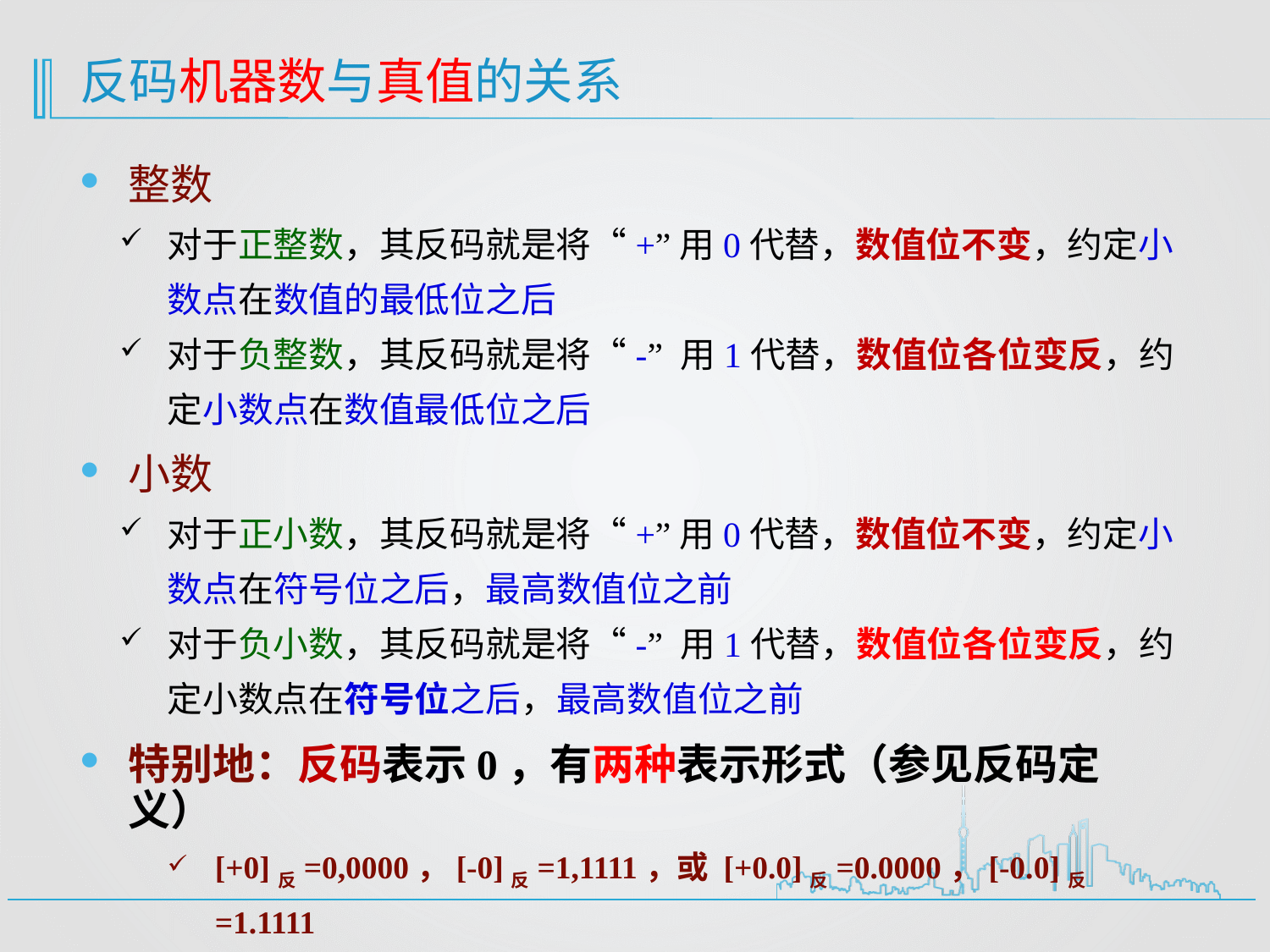

# 反码机器数与真值的关系
整数
对于正整数，其反码就是将“+”用0代替，数值位不变，约定小数点在数值的最低位之后
对于负整数，其反码就是将“-” 用1代替，数值位各位变反，约定小数点在数值最低位之后
小数
对于正小数，其反码就是将“+”用0代替，数值位不变，约定小数点在符号位之后，最高数值位之前
对于负小数，其反码就是将“-” 用1代替，数值位各位变反，约定小数点在符号位之后，最高数值位之前
特别地：反码表示0，有两种表示形式（参见反码定义）
[+0]反=0,0000，[-0]反=1,1111，或 [+0.0]反=0.0000，[-0.0]反=1.1111